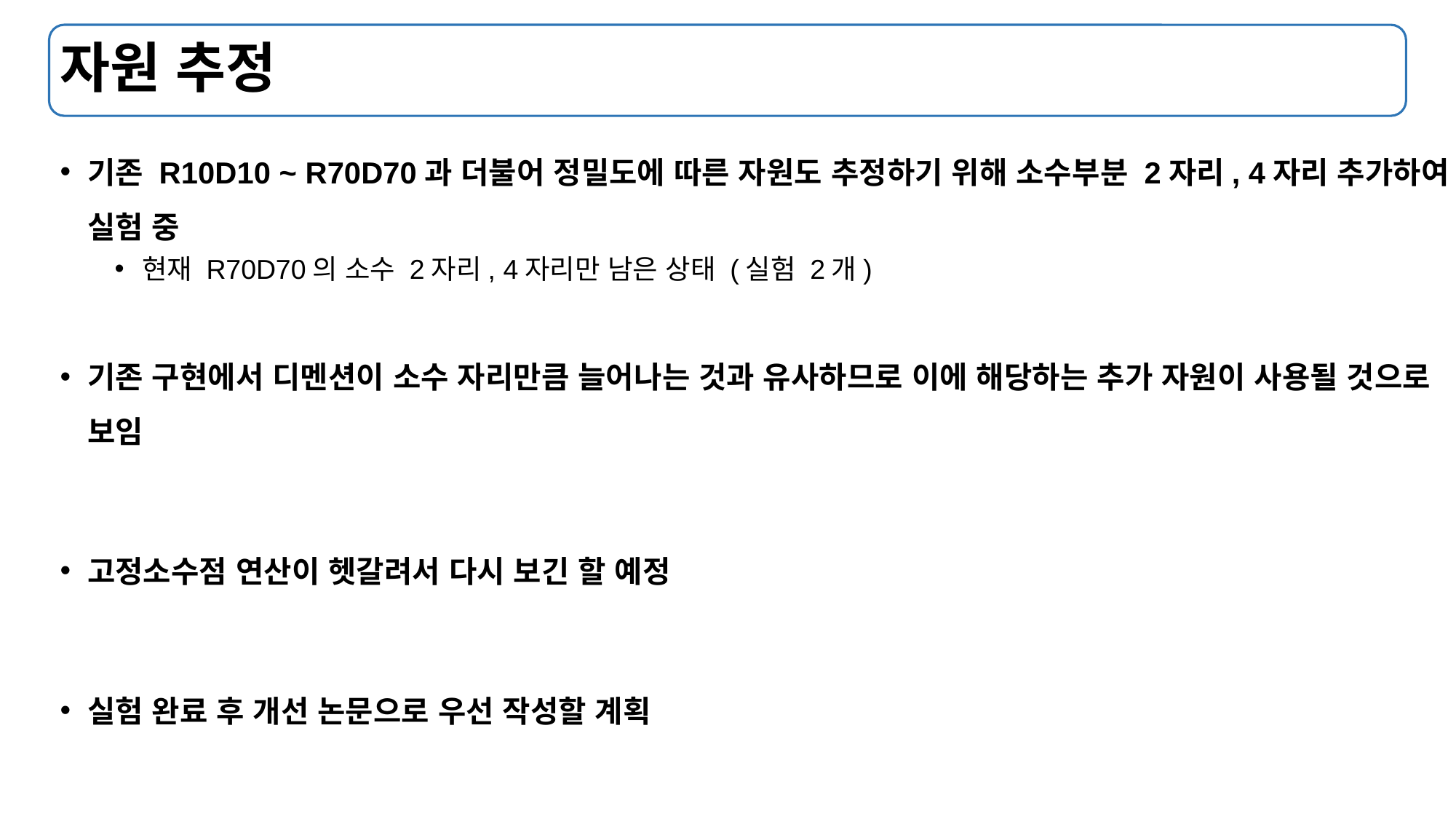

# 자원 추정
기존 R10D10 ~ R70D70과 더불어 정밀도에 따른 자원도 추정하기 위해 소수부분 2자리, 4자리 추가하여 실험 중
현재 R70D70의 소수 2자리, 4자리만 남은 상태 (실험 2개)

기존 구현에서 디멘션이 소수 자리만큼 늘어나는 것과 유사하므로 이에 해당하는 추가 자원이 사용될 것으로 보임

고정소수점 연산이 헷갈려서 다시 보긴 할 예정

실험 완료 후 개선 논문으로 우선 작성할 계획